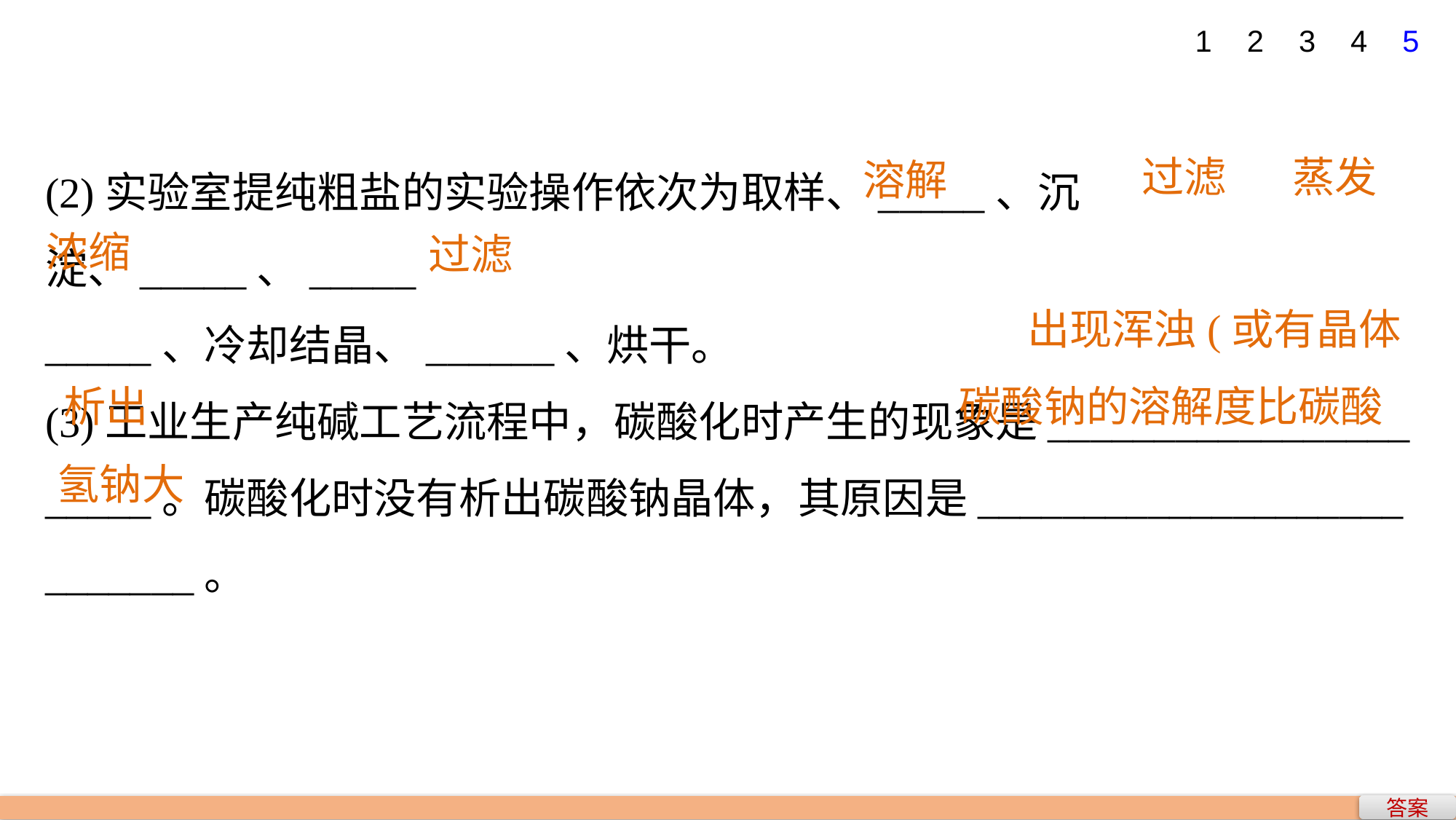

1
2
3
4
5
(2)实验室提纯粗盐的实验操作依次为取样、_____、沉淀、_____、_____
_____、冷却结晶、______、烘干。
(3)工业生产纯碱工艺流程中，碳酸化时产生的现象是_________________
_____。碳酸化时没有析出碳酸钠晶体，其原因是____________________
_______。
过滤
蒸发
溶解
浓缩
过滤
出现浑浊(或有晶体
析出
碳酸钠的溶解度比碳酸
氢钠大
答案